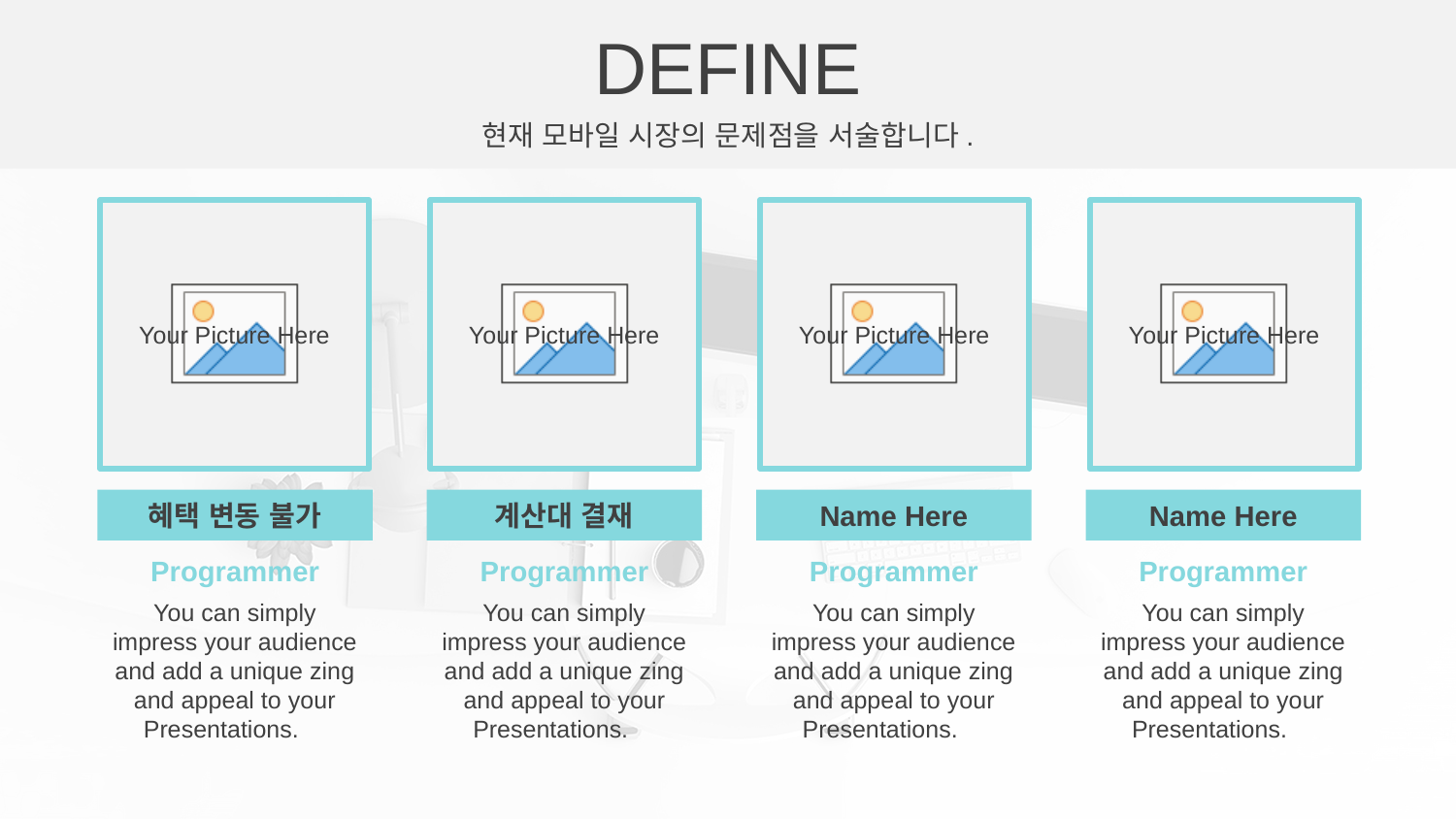

DEFINE
현재 모바일 시장의 문제점을 서술합니다.

혜택 변동 불가
Programmer
You can simply impress your audience and add a unique zing and appeal to your Presentations.
계산대 결재
Programmer
You can simply impress your audience and add a unique zing and appeal to your Presentations.
Name Here
Programmer
You can simply impress your audience and add a unique zing and appeal to your Presentations.
Name Here
Programmer
You can simply impress your audience and add a unique zing and appeal to your Presentations.